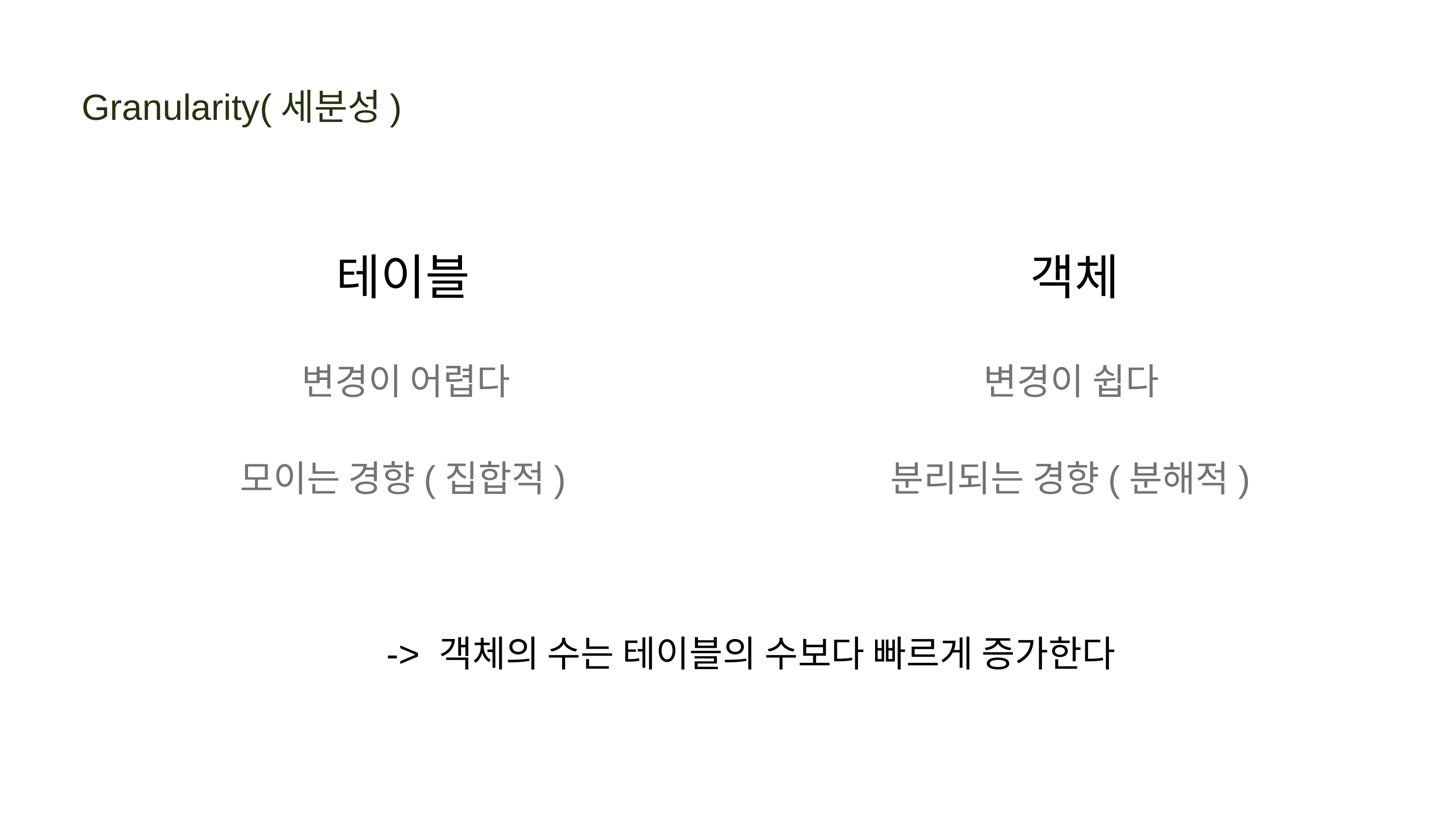

Granularity(세분성)
테이블
객체
변경이 어렵다
변경이 쉽다
모이는 경향(집합적)
분리되는 경향(분해적)
-> 객체의 수는 테이블의 수보다 빠르게 증가한다